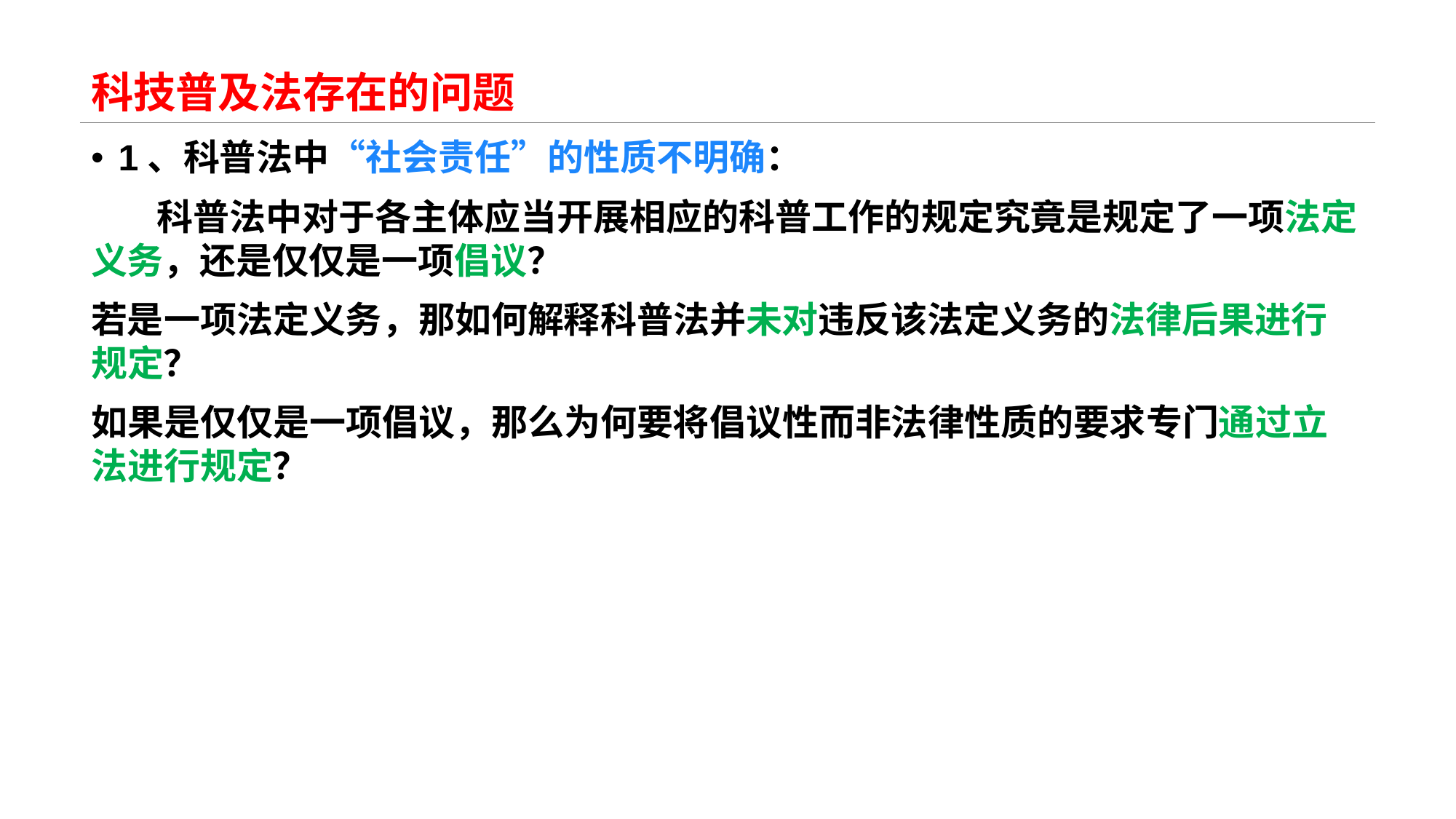

# 科技普及法存在的问题
1、科普法中“社会责任”的性质不明确：
       科普法中对于各主体应当开展相应的科普工作的规定究竟是规定了一项法定义务，还是仅仅是一项倡议？
若是一项法定义务，那如何解释科普法并未对违反该法定义务的法律后果进行规定？
如果是仅仅是一项倡议，那么为何要将倡议性而非法律性质的要求专门通过立法进行规定？